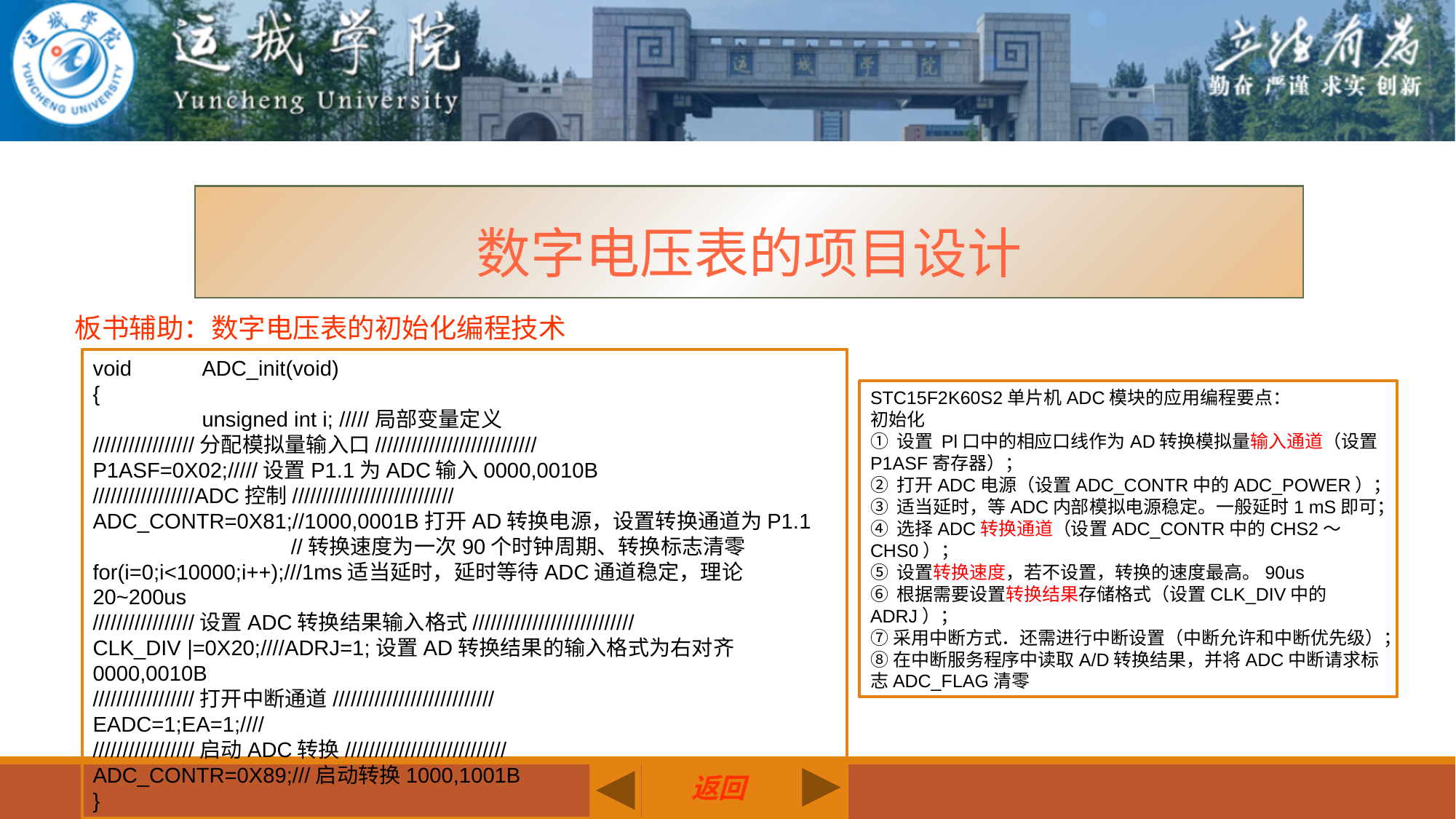

数字电压表的项目设计
板书辅助：数字电压表的初始化编程技术
void	ADC_init(void)
{
	unsigned int i; /////局部变量定义
/////////////////分配模拟量输入口///////////////////////////
P1ASF=0X02;/////设置P1.1为ADC输入0000,0010B
/////////////////ADC控制///////////////////////////
ADC_CONTR=0X81;//1000,0001B打开AD转换电源，设置转换通道为P1.1
                                 //转换速度为一次90个时钟周期、转换标志清零
for(i=0;i<10000;i++);///1ms适当延时，延时等待ADC通道稳定，理论20~200us
/////////////////设置ADC转换结果输入格式///////////////////////////
CLK_DIV |=0X20;////ADRJ=1;设置AD转换结果的输入格式为右对齐0000,0010B
/////////////////打开中断通道///////////////////////////
EADC=1;EA=1;////
/////////////////启动ADC转换///////////////////////////
ADC_CONTR=0X89;///启动转换1000,1001B
}
STC15F2K60S2单片机ADC模块的应用编程要点：
初始化
① 设置 Pl口中的相应口线作为AD转换模拟量输入通道（设置P1ASF寄存器）；
② 打开ADC电源（设置ADC_CONTR中的ADC_POWER）；
③ 适当延时，等ADC内部模拟电源稳定。一般延时1 mS即可；
④ 选择ADC转换通道（设置ADC_CONTR中的CHS2～CHS0）；
⑤ 设置转换速度，若不设置，转换的速度最高。90us
⑥ 根据需要设置转换结果存储格式（设置CLK_DIV中的ADRJ）；
⑦采用中断方式．还需进行中断设置（中断允许和中断优先级）；
⑧在中断服务程序中读取A/D转换结果，并将ADC中断请求标志ADC_FLAG清零
返回